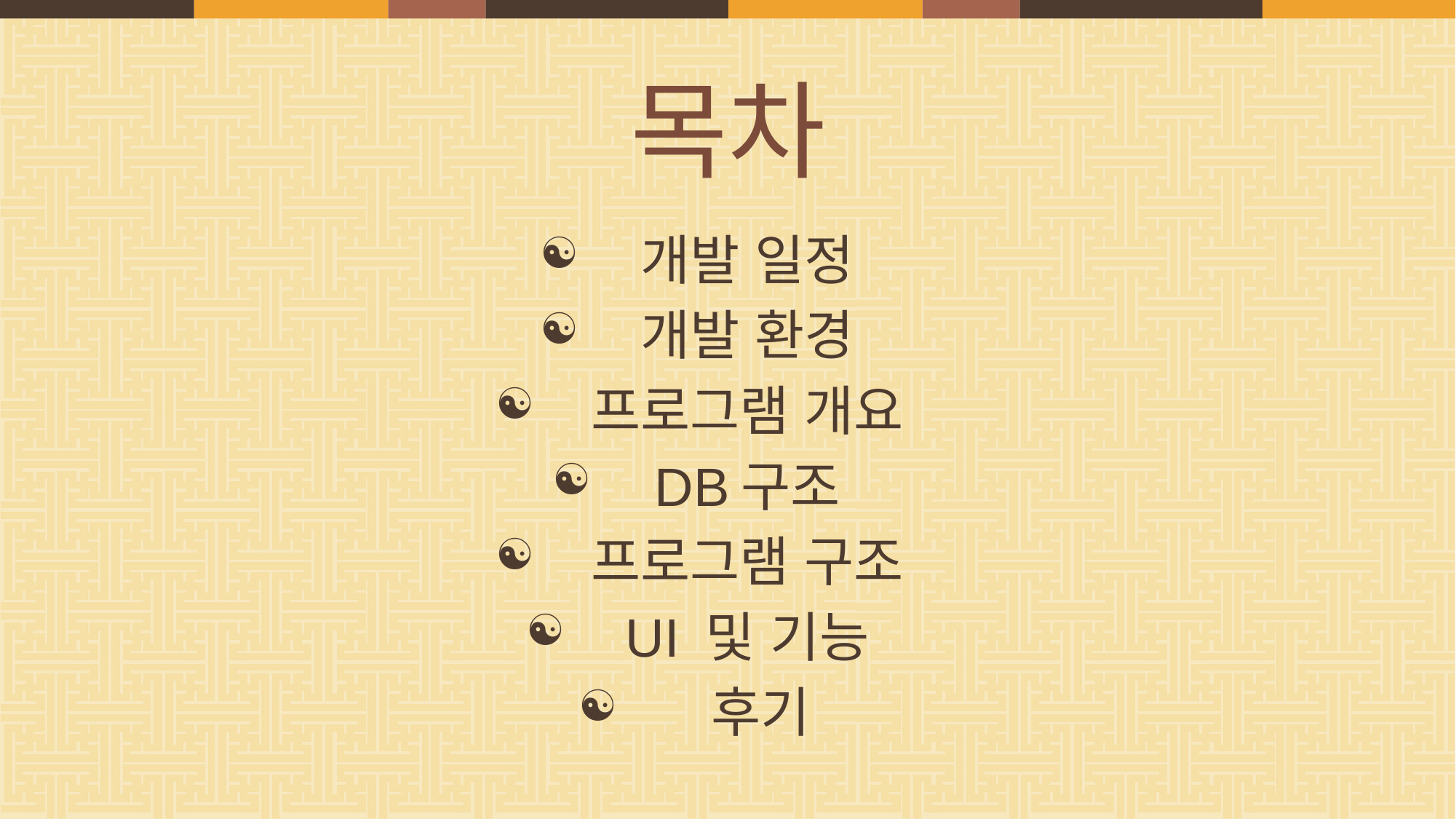

# 목차
개발 일정
개발 환경
프로그램 개요
DB구조
프로그램 구조
UI 및 기능
 후기